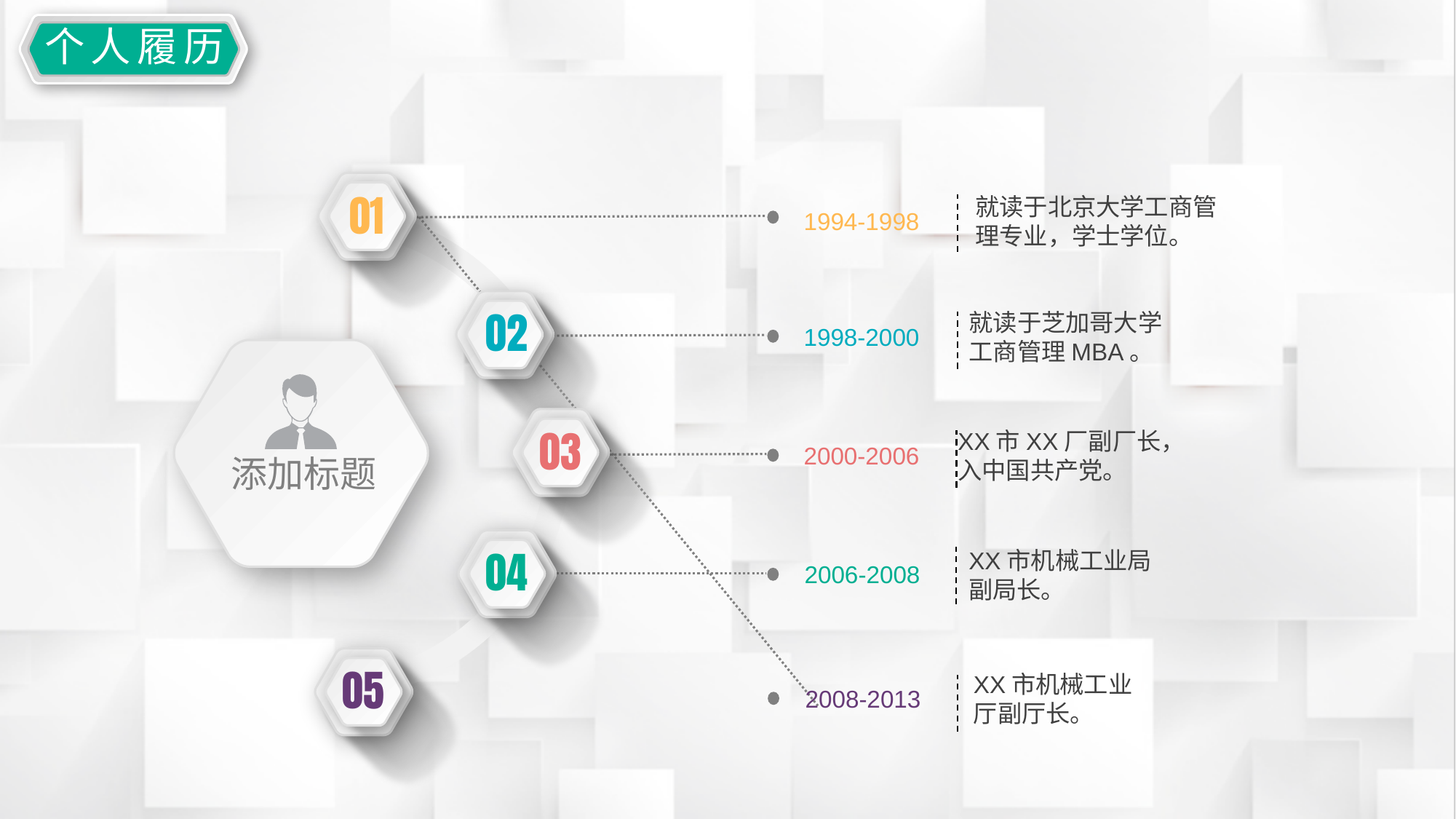

延迟符

个人履历

01
就读于北京大学工商管
理专业，学士学位。
1994-1998

02
就读于芝加哥大学
工商管理MBA。
1998-2000

添加标题

03
XX市XX厂副厂长，
入中国共产党。
2000-2006

04
XX市机械工业局
副局长。
2006-2008

05
XX市机械工业
厅副厅长。
2008-2013